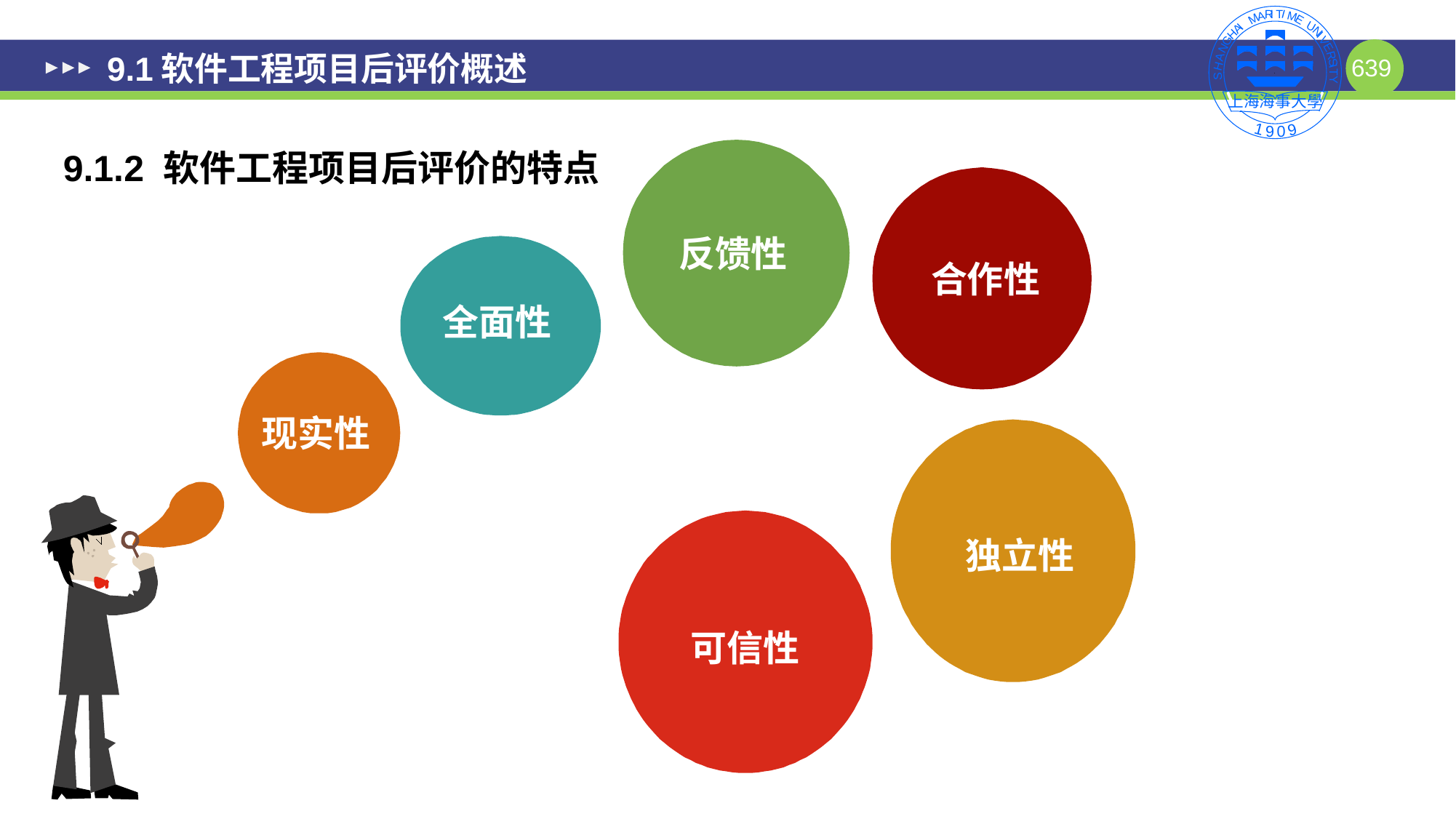

# 9.1软件工程项目后评价概述
9.1.2 软件工程项目后评价的特点

反馈性

合作性
全面性

现实性

独立性
可信性
639